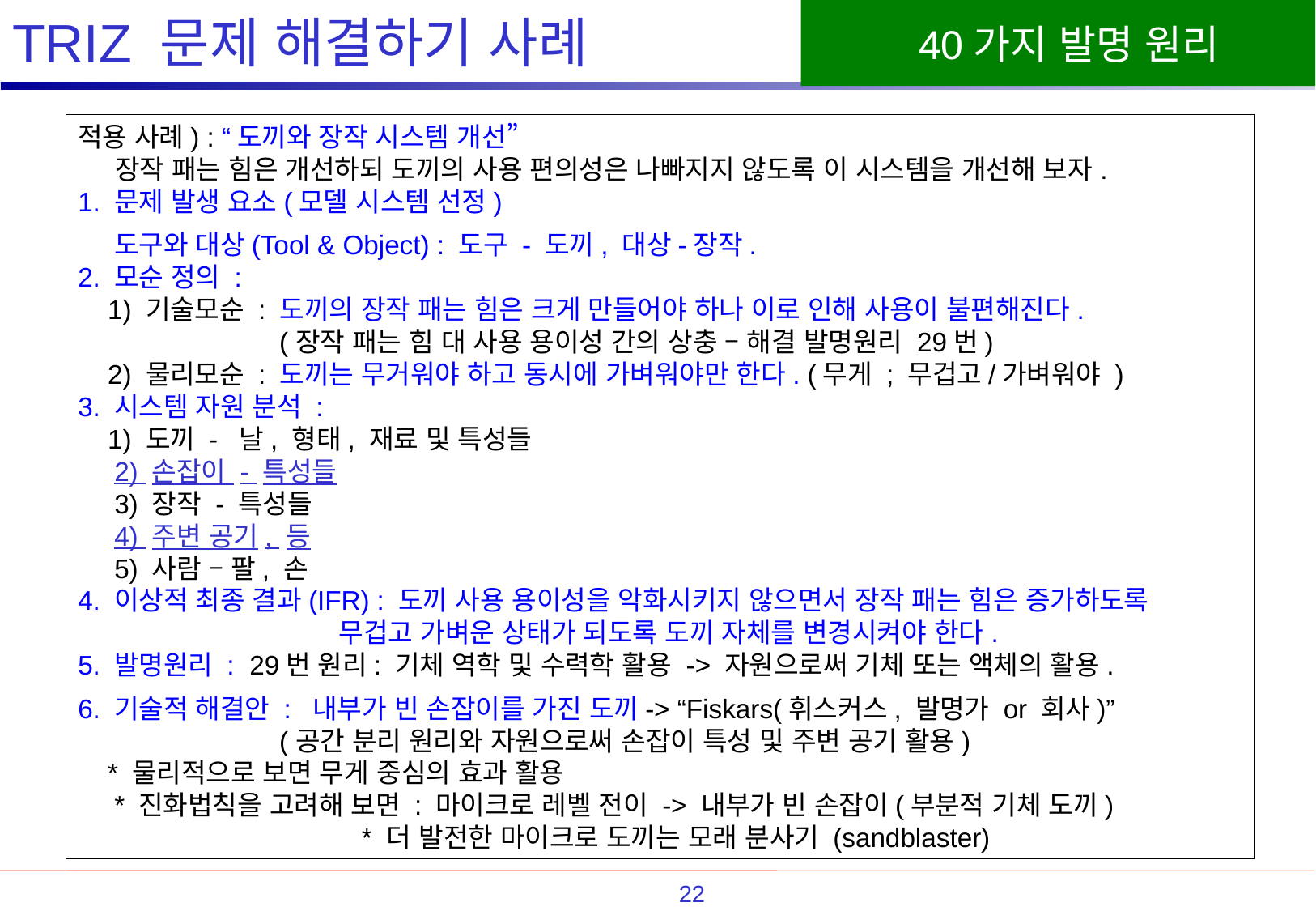

# TRIZ 문제 해결하기 사례
적용 사례) : “도끼와 장작 시스템 개선”
     장작 패는 힘은 개선하되 도끼의 사용 편의성은 나빠지지 않도록 이 시스템을 개선해 보자.
1. 문제 발생 요소(모델 시스템 선정)
    도구와 대상(Tool & Object) : 도구 - 도끼, 대상-장작.
2. 모순 정의 :
    1) 기술모순 : 도끼의 장작 패는 힘은 크게 만들어야 하나 이로 인해 사용이 불편해진다.
                           (장작 패는 힘 대 사용 용이성 간의 상충 – 해결 발명원리 29번)
    2) 물리모순 : 도끼는 무거워야 하고 동시에 가벼워야만 한다. (무게 ; 무겁고/가벼워야 )
3. 시스템 자원 분석 :
    1) 도끼 -  날, 형태, 재료 및 특성들
    2) 손잡이 - 특성들
    3) 장작 - 특성들
    4) 주변 공기, 등
    5) 사람 – 팔, 손
4. 이상적 최종 결과(IFR) : 도끼 사용 용이성을 악화시키지 않으면서 장작 패는 힘은 증가하도록
                                   무겁고 가벼운 상태가 되도록 도끼 자체를 변경시켜야 한다.
5. 발명원리 :  29번 원리: 기체 역학 및 수력학 활용 -> 자원으로써 기체 또는 액체의 활용.
6. 기술적 해결안 :  내부가 빈 손잡이를 가진 도끼-> “Fiskars(휘스커스, 발명가 or 회사)”
                           (공간 분리 원리와 자원으로써 손잡이 특성 및 주변 공기 활용)
    * 물리적으로 보면 무게 중심의 효과 활용
    * 진화법칙을 고려해 보면 : 마이크로 레벨 전이 -> 내부가 빈 손잡이(부분적 기체 도끼)
                                      * 더 발전한 마이크로 도끼는 모래 분사기 (sandblaster)